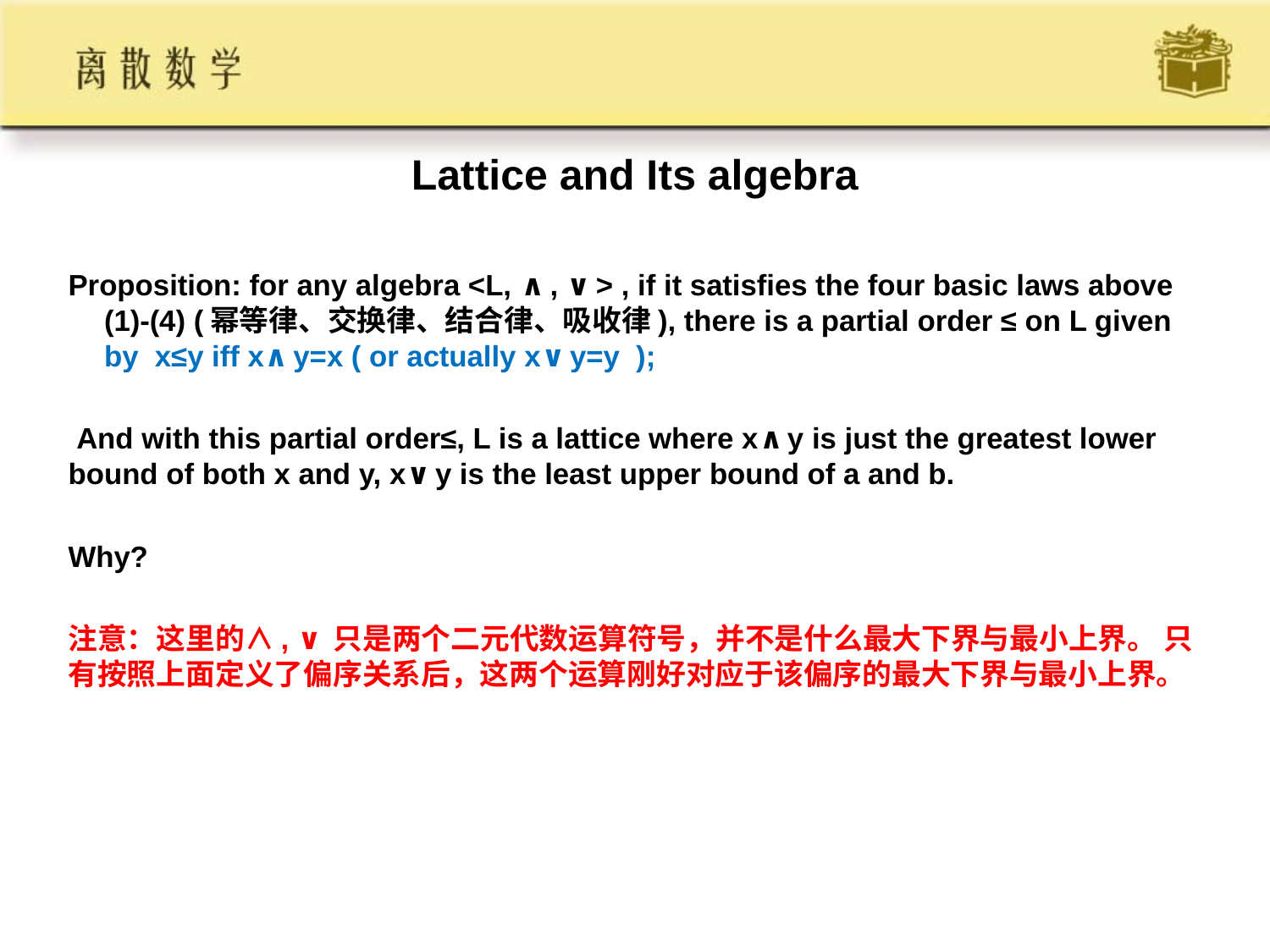

# Lattice and Its algebra
Proposition: for any algebra <L, ∧, ∨> , if it satisfies the four basic laws above (1)-(4) (幂等律、交换律、结合律、吸收律), there is a partial order ≤ on L given by  x≤y iff x∧y=x ( or actually x∨y=y  );

 And with this partial order≤, L is a lattice where x∧y is just the greatest lower bound of both x and y, x∨y is the least upper bound of a and b.

Why?

注意：这里的∧, ∨只是两个二元代数运算符号，并不是什么最大下界与最小上界。 只有按照上面定义了偏序关系后，这两个运算刚好对应于该偏序的最大下界与最小上界。